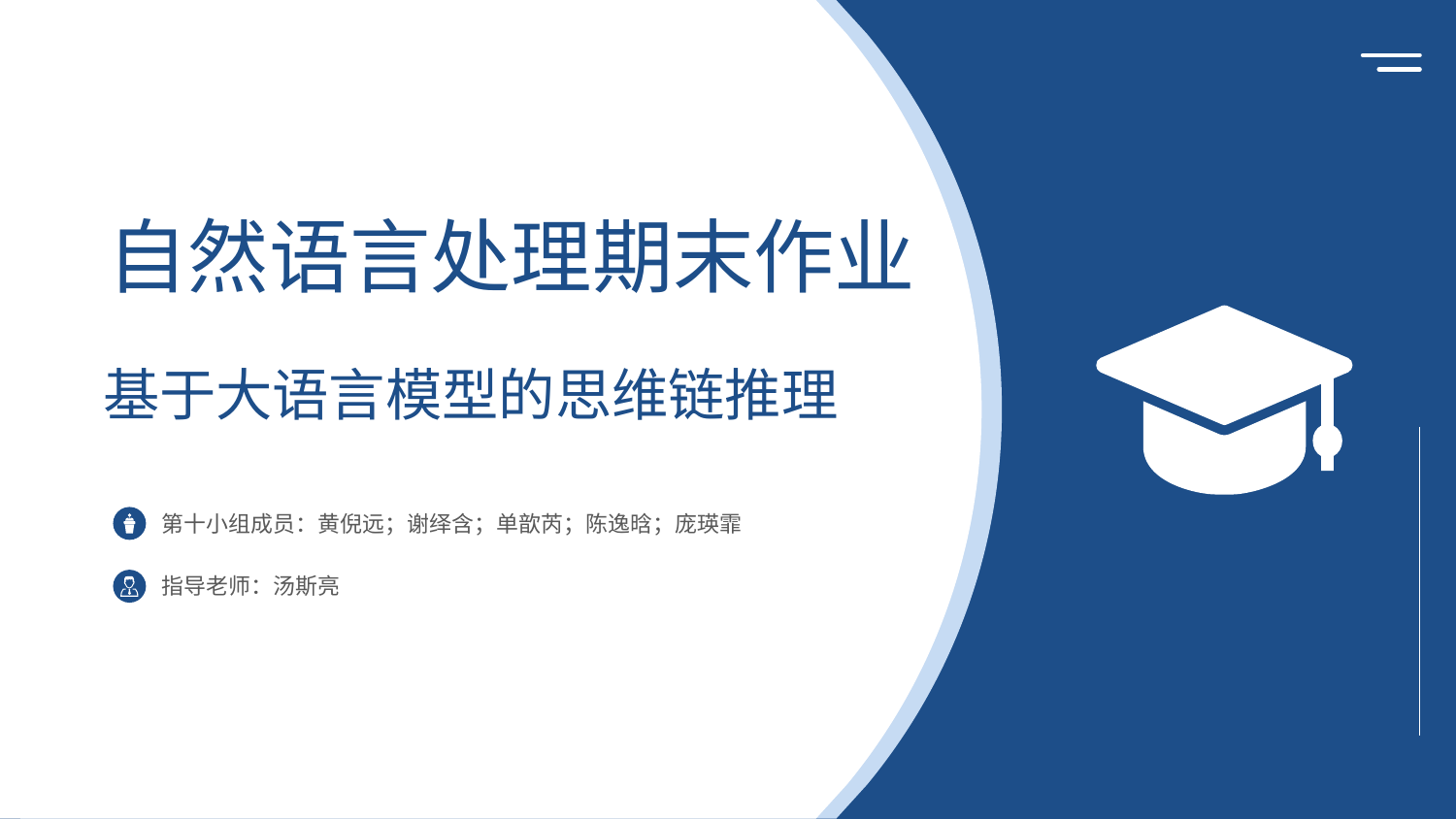

自然语言处理期末作业

基于大语言模型的思维链推理
第十小组成员：黄倪远；谢绎含；单歆芮；陈逸晗；庞瑛霏

指导老师：汤斯亮